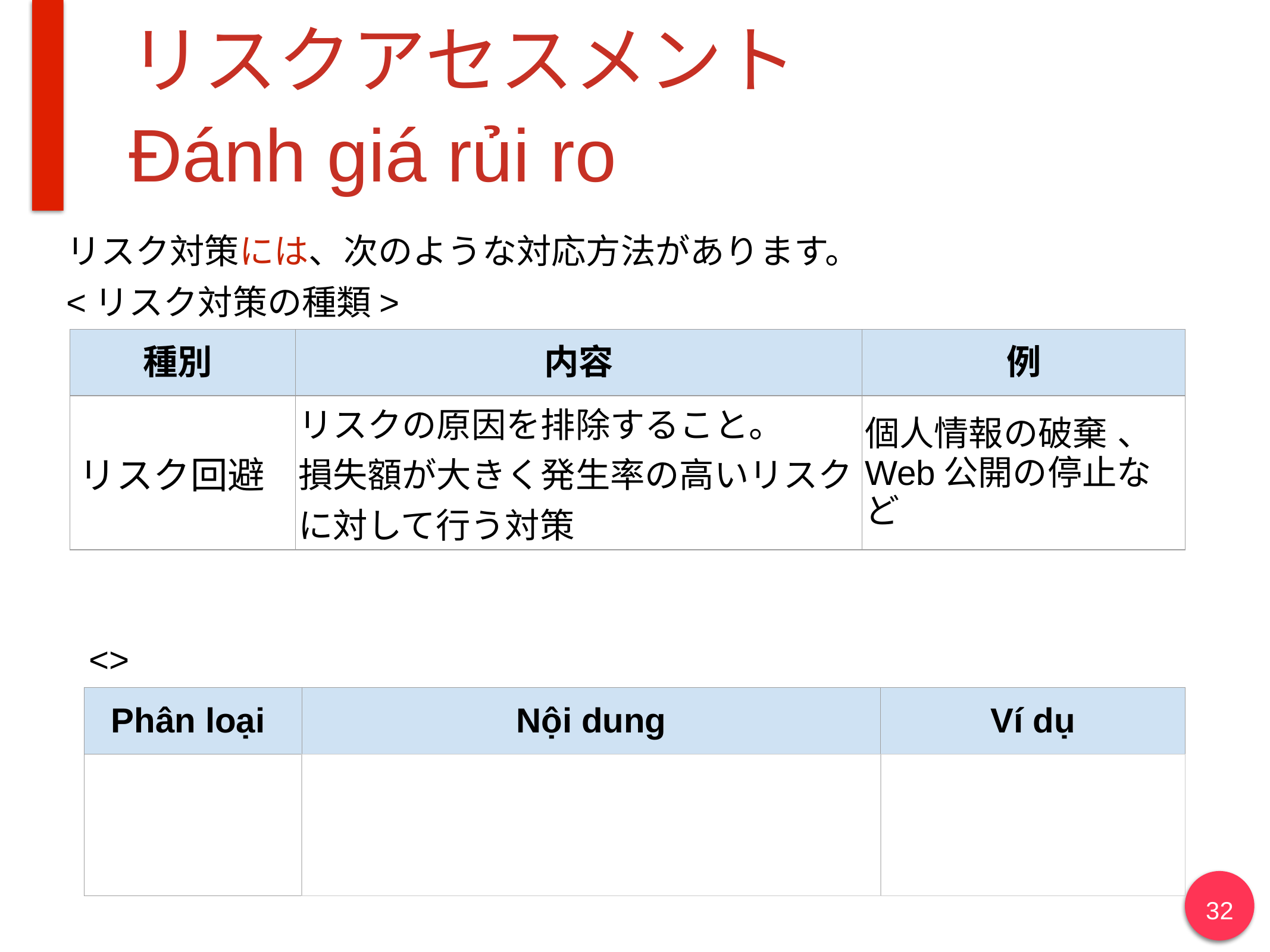

# リスクアセスメント Đánh giá rủi ro

リスク対策には、次のような対応方法があります。
<リスク対策の種類>
| 種別 | 内容 | 例 |
| --- | --- | --- |
| リスク回避 | リスクの原因を排除すること。 損失額が大きく発生率の高いリスクに対して行う対策 | 個人情報の破棄 、Web公開の停止など |

<>
| Phân loại | Nội dung | Ví dụ |
| --- | --- | --- |
|  |  |  |
32